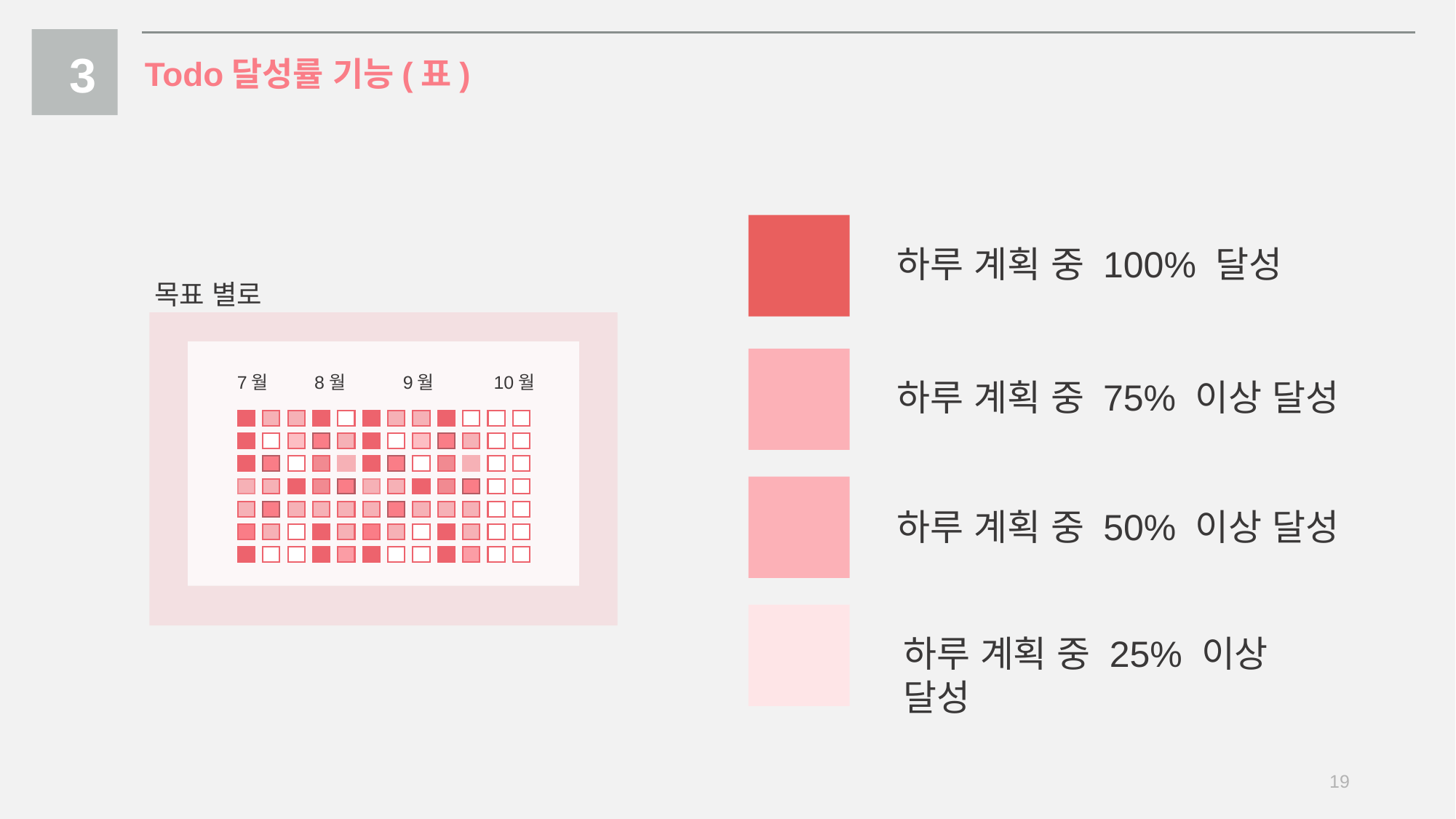

3
Todo달성률 기능(표)

하루 계획 중 100% 달성
목표 별로

7월
8월
9월
10월
하루 계획 중 75% 이상 달성

하루 계획 중 50% 이상 달성

하루 계획 중 25% 이상 달성
19